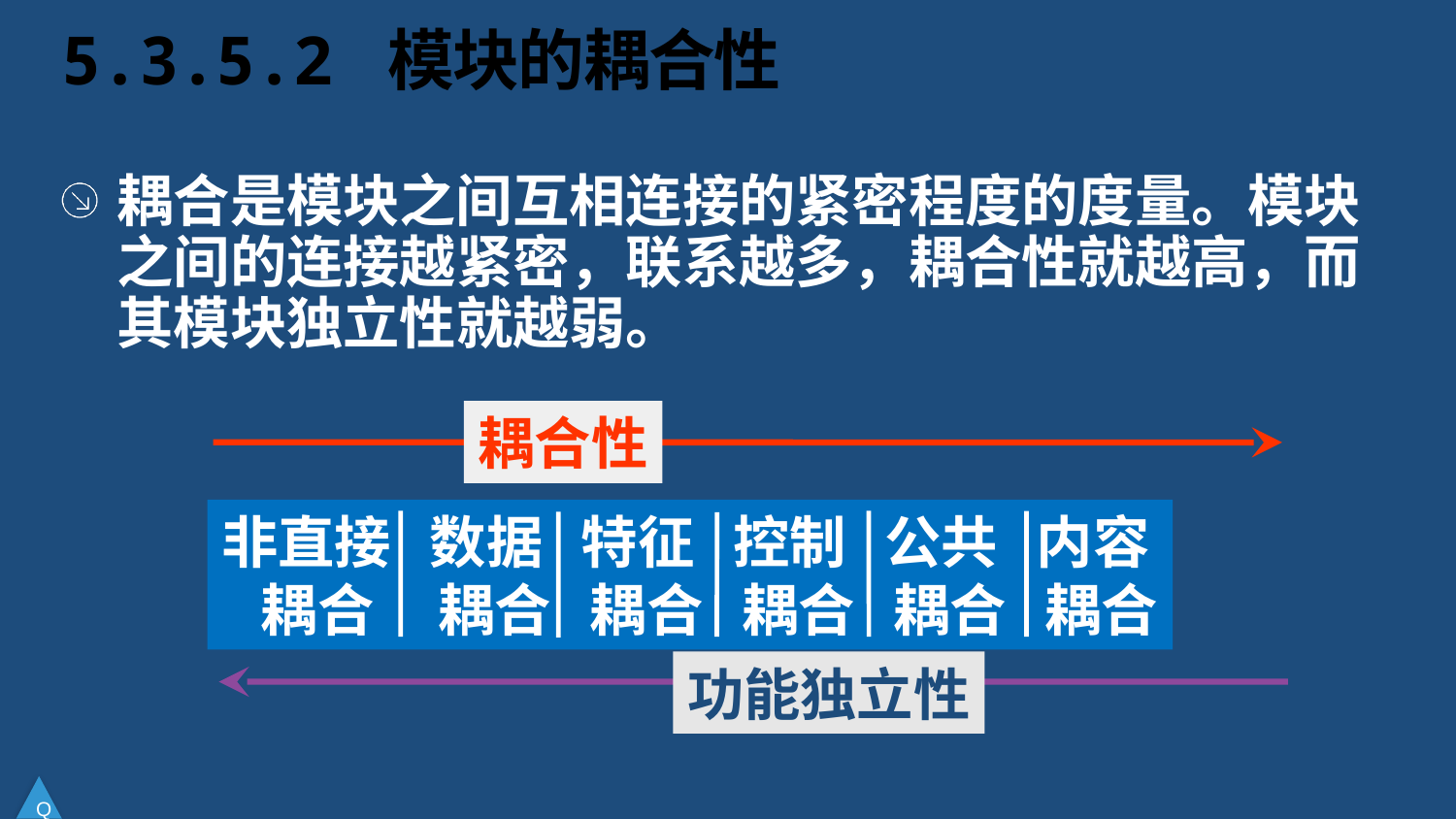

# 5.3.5.2 模块的耦合性
耦合是模块之间互相连接的紧密程度的度量。模块之间的连接越紧密，联系越多，耦合性就越高，而其模块独立性就越弱。
耦合性

非直接   数据   特征   控制   公共   内容
  耦合     耦合   耦合   耦合   耦合   耦合

功能独立性

Q